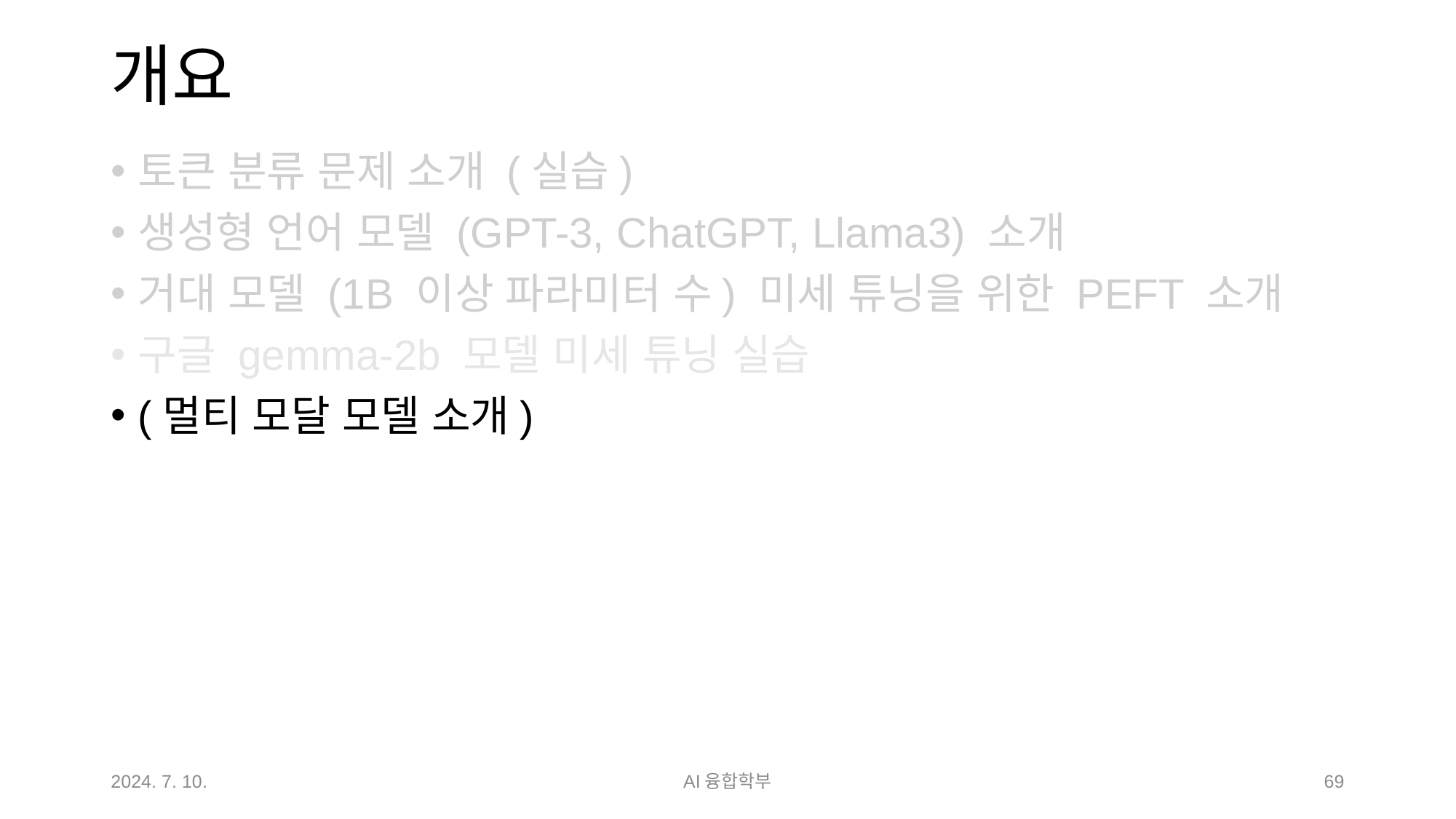

# 개요
토큰 분류 문제 소개 (실습)
생성형 언어 모델 (GPT-3, ChatGPT, Llama3) 소개
거대 모델 (1B 이상 파라미터 수) 미세 튜닝을 위한 PEFT 소개
구글 gemma-2b 모델 미세 튜닝 실습
(멀티 모달 모델 소개)
2024. 7. 10.
AI융합학부
69